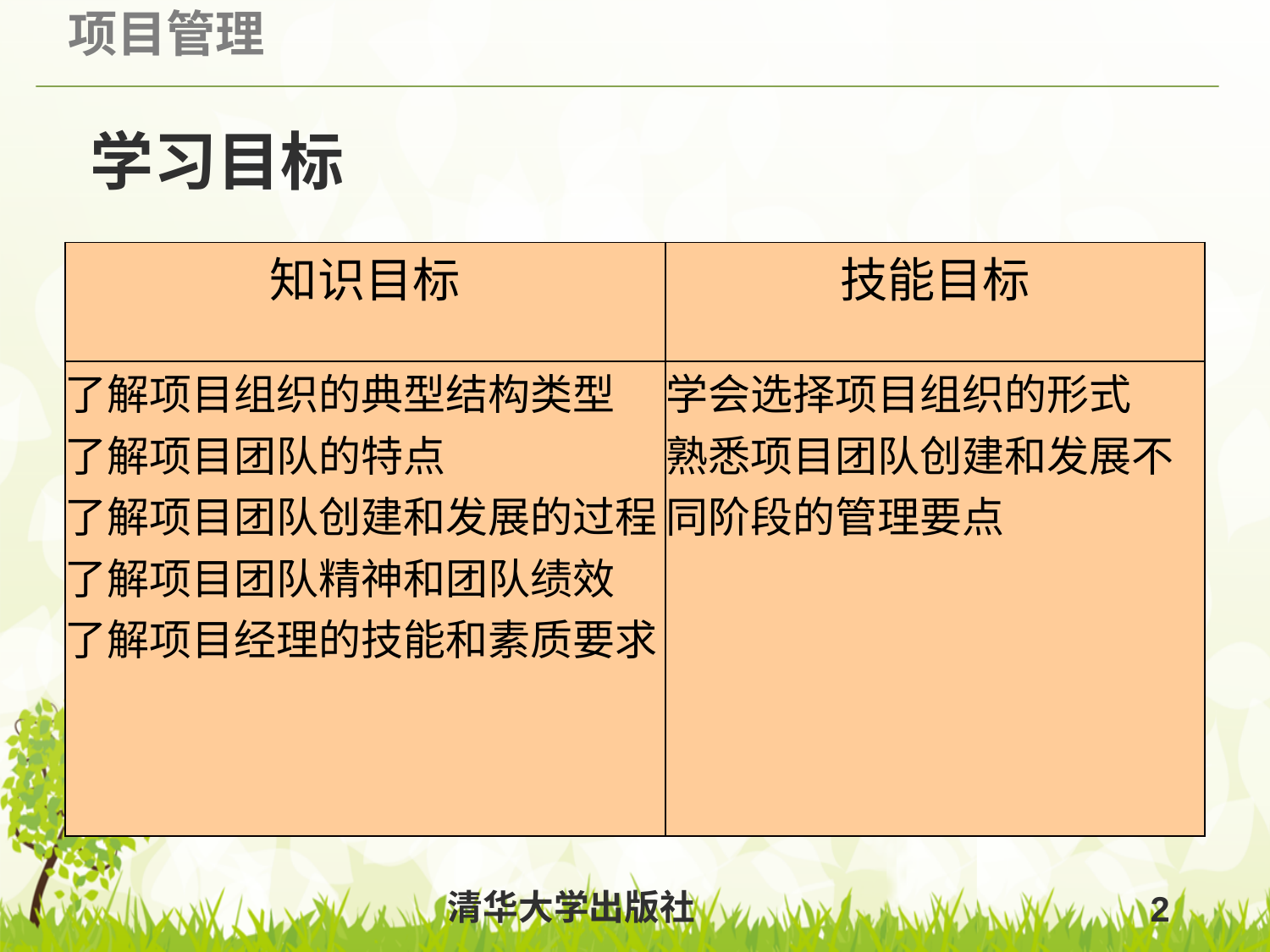

学习目标
| 知识目标 | 技能目标 |
| --- | --- |
| 了解项目组织的典型结构类型 了解项目团队的特点 了解项目团队创建和发展的过程 了解项目团队精神和团队绩效 了解项目经理的技能和素质要求 | 学会选择项目组织的形式 熟悉项目团队创建和发展不同阶段的管理要点 |
清华大学出版社
2